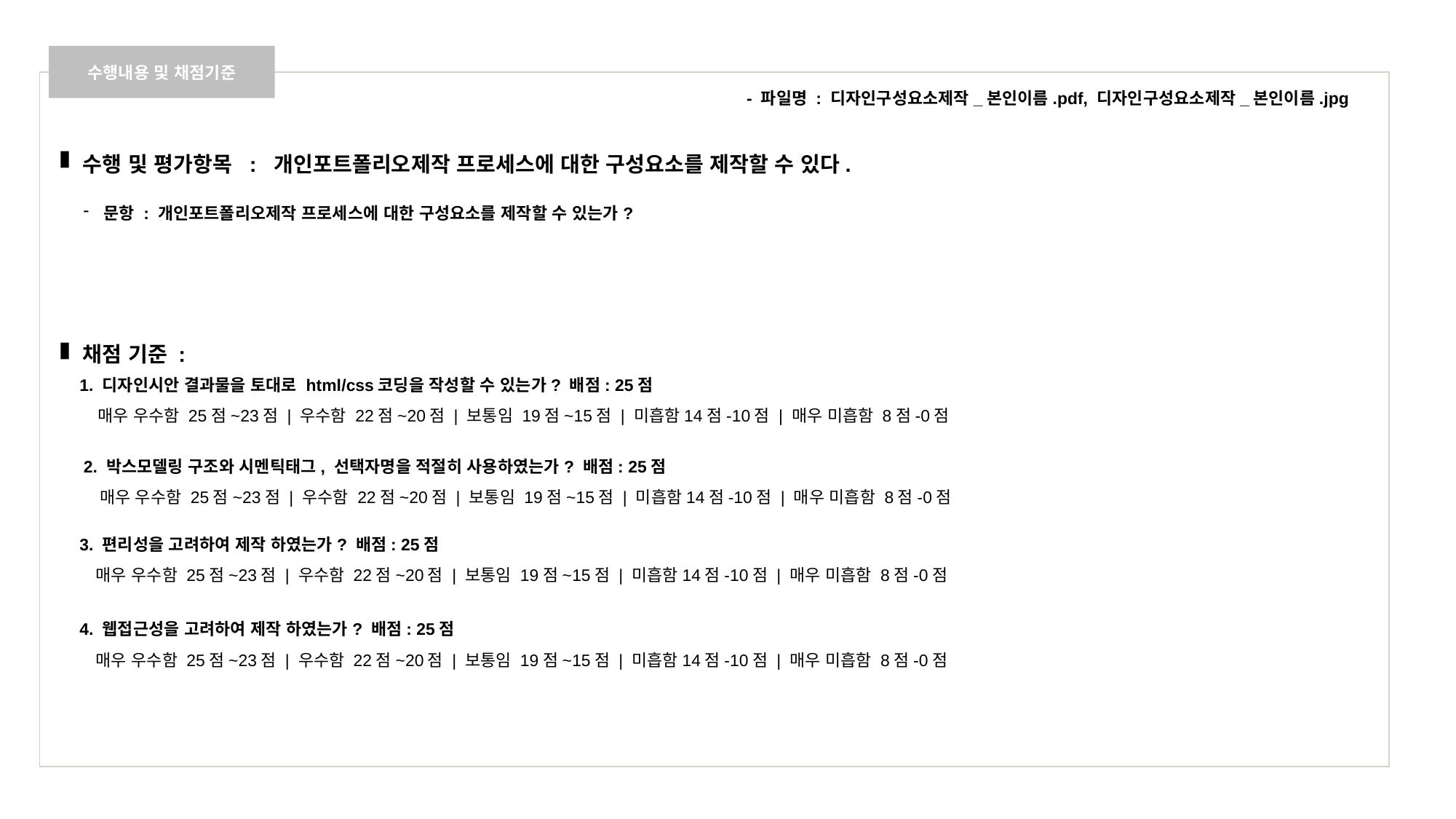

수행내용 및 채점기준

- 파일명 : 디자인구성요소제작_본인이름.pdf, 디자인구성요소제작_본인이름.jpg
수행 및 평가항목  :  개인포트폴리오제작 프로세스에 대한 구성요소를 제작할 수 있다.

문항 : 개인포트폴리오제작 프로세스에 대한 구성요소를 제작할 수 있는가?
채점 기준 :

1. 디자인시안 결과물을 토대로 html/css코딩을 작성할 수 있는가? 배점: 25점

   매우 우수함 25점~23점 | 우수함 22점~20점 | 보통임 19점~15점 | 미흡함14점-10점 | 매우 미흡함 8점-0점
2. 박스모델링 구조와 시멘틱태그, 선택자명을 적절히 사용하였는가? 배점: 25점
매우 우수함 25점~23점 | 우수함 22점~20점 | 보통임 19점~15점 | 미흡함14점-10점 | 매우 미흡함 8점-0점
3. 편리성을 고려하여 제작 하였는가? 배점: 25점
매우 우수함 25점~23점 | 우수함 22점~20점 | 보통임 19점~15점 | 미흡함14점-10점 | 매우 미흡함 8점-0점
4. 웹접근성을 고려하여 제작 하였는가? 배점: 25점
매우 우수함 25점~23점 | 우수함 22점~20점 | 보통임 19점~15점 | 미흡함14점-10점 | 매우 미흡함 8점-0점